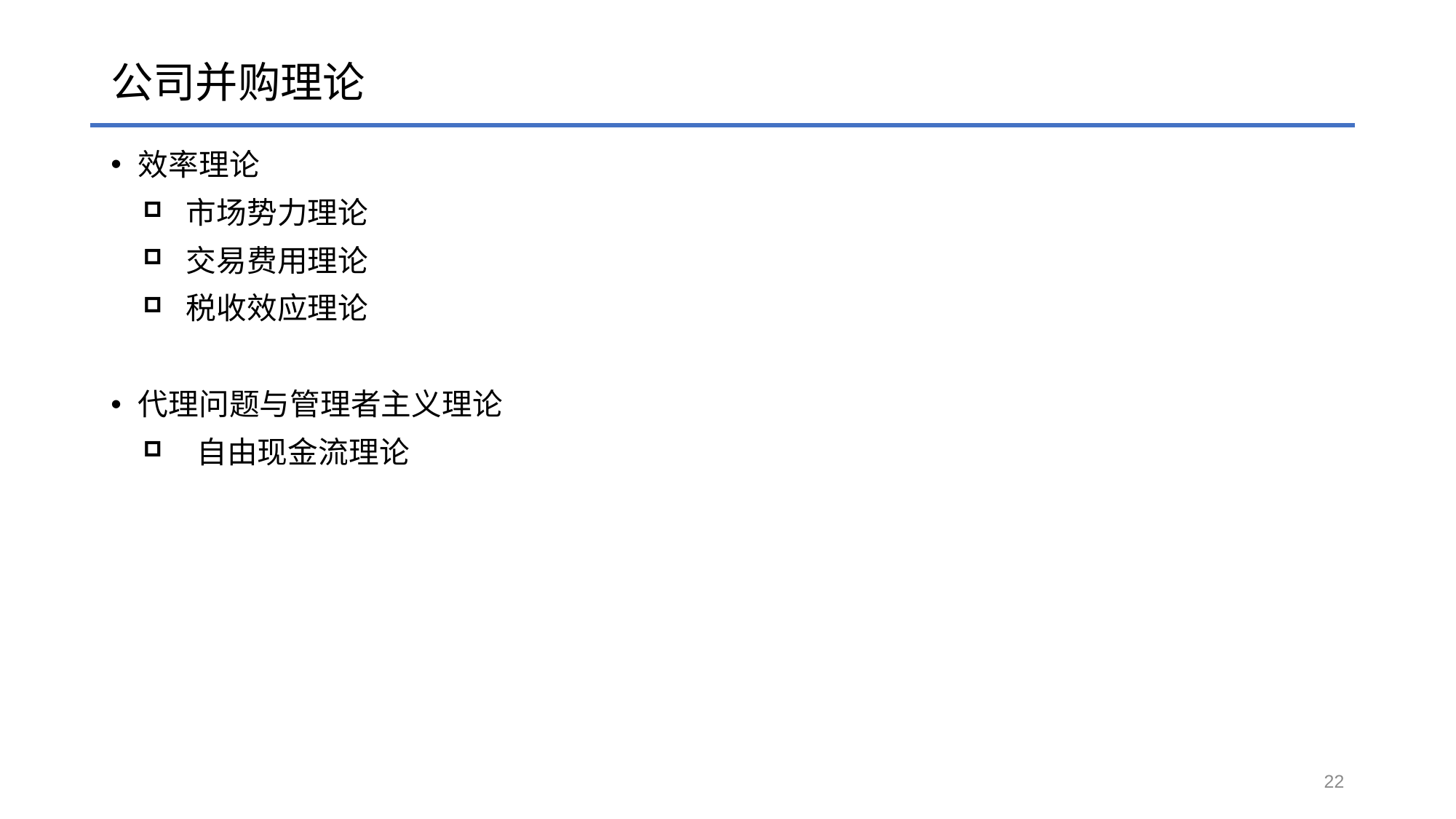

# 公司并购理论
效率理论
市场势力理论
交易费用理论
税收效应理论

代理问题与管理者主义理论
自由现金流理论
22